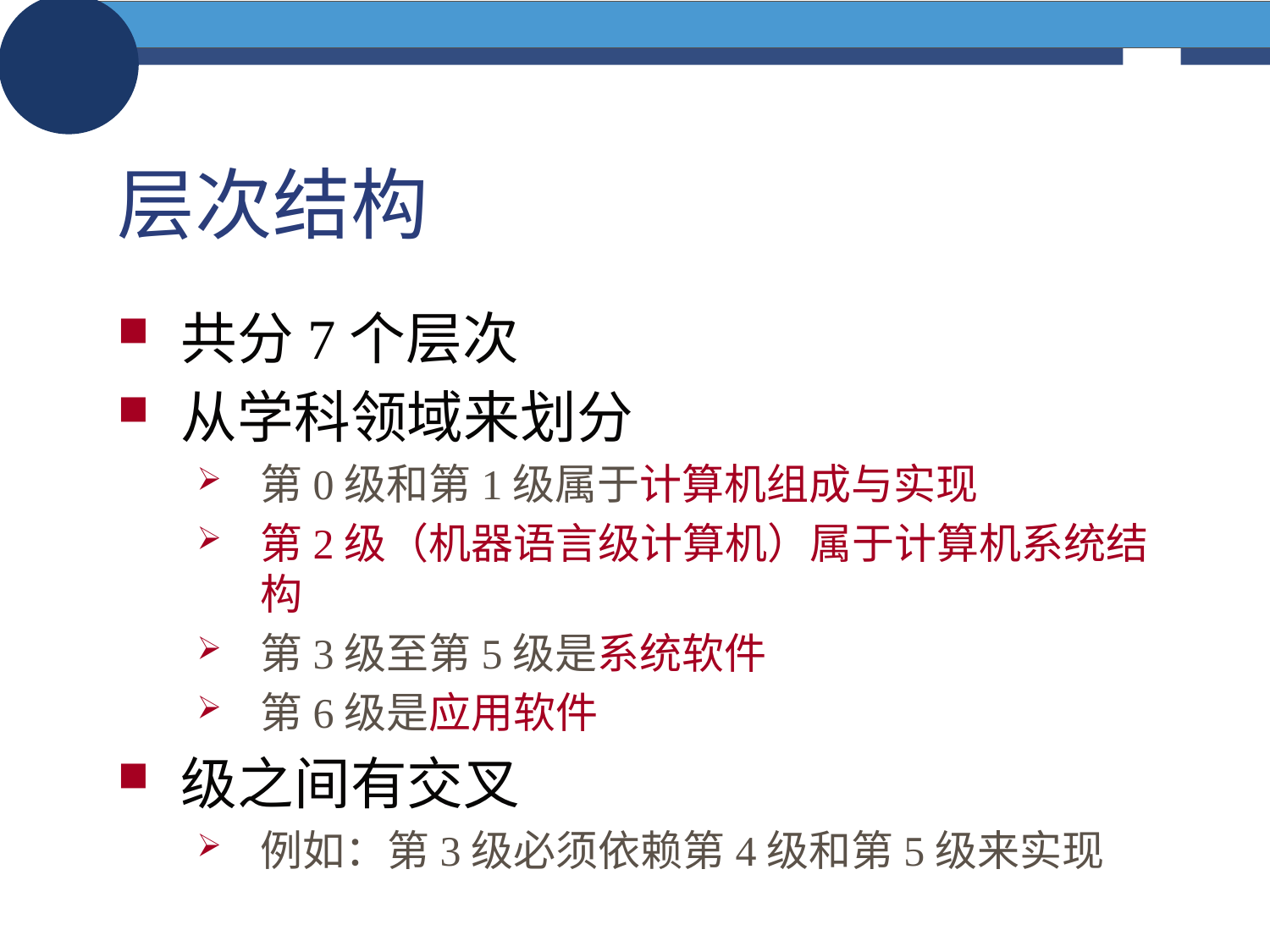

# 层次结构
共分7个层次
从学科领域来划分
第0级和第1级属于计算机组成与实现
第2级（机器语言级计算机）属于计算机系统结构
第3级至第5级是系统软件
第6级是应用软件
级之间有交叉
例如：第3级必须依赖第4级和第5级来实现